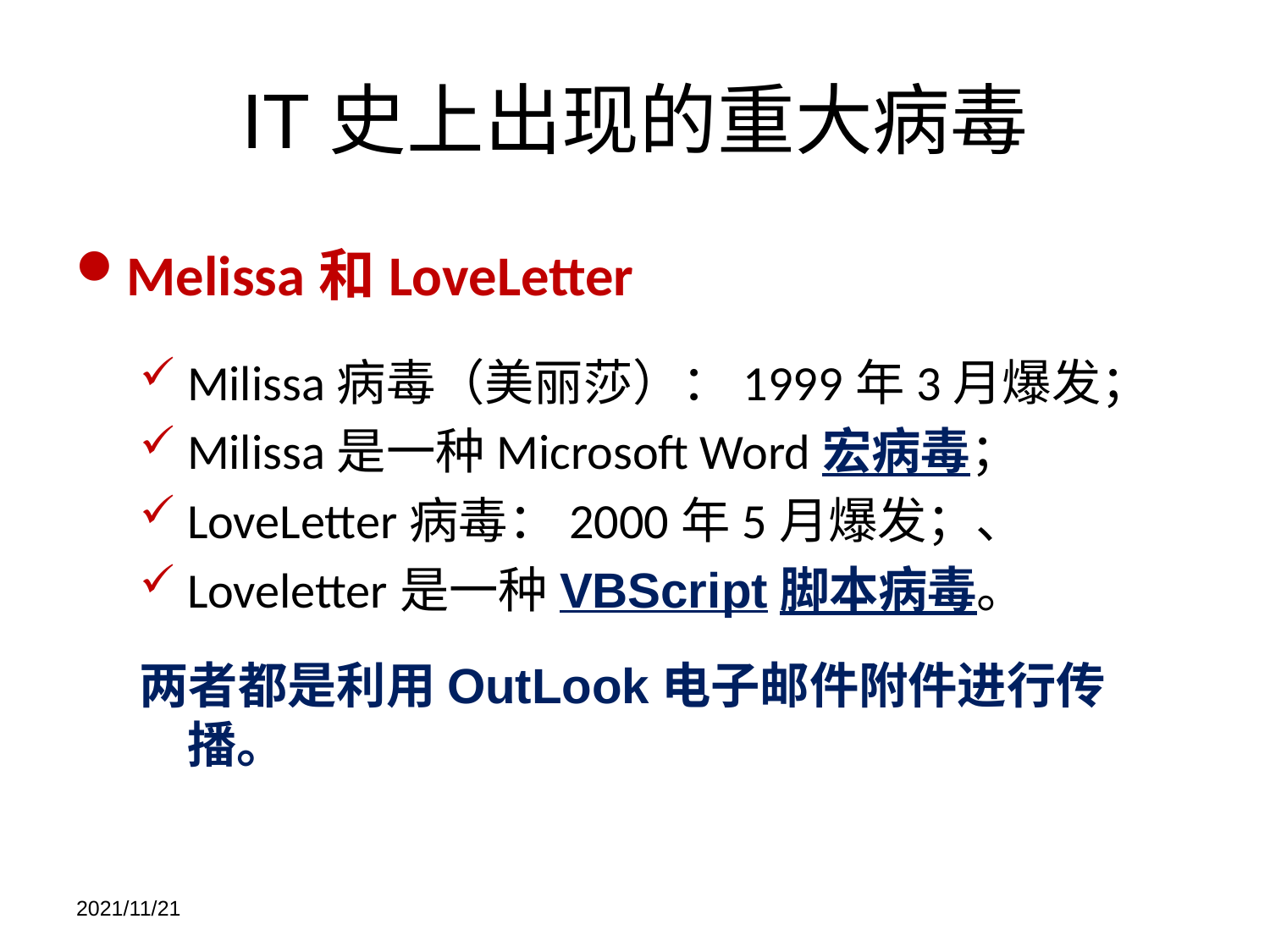

# IT史上出现的重大病毒
Melissa和LoveLetter

Milissa病毒（美丽莎）：1999年3月爆发；
Milissa是一种Microsoft Word宏病毒；
LoveLetter病毒：2000年5月爆发；、
Loveletter是一种VBScript脚本病毒。

两者都是利用OutLook电子邮件附件进行传播。
2021/11/21